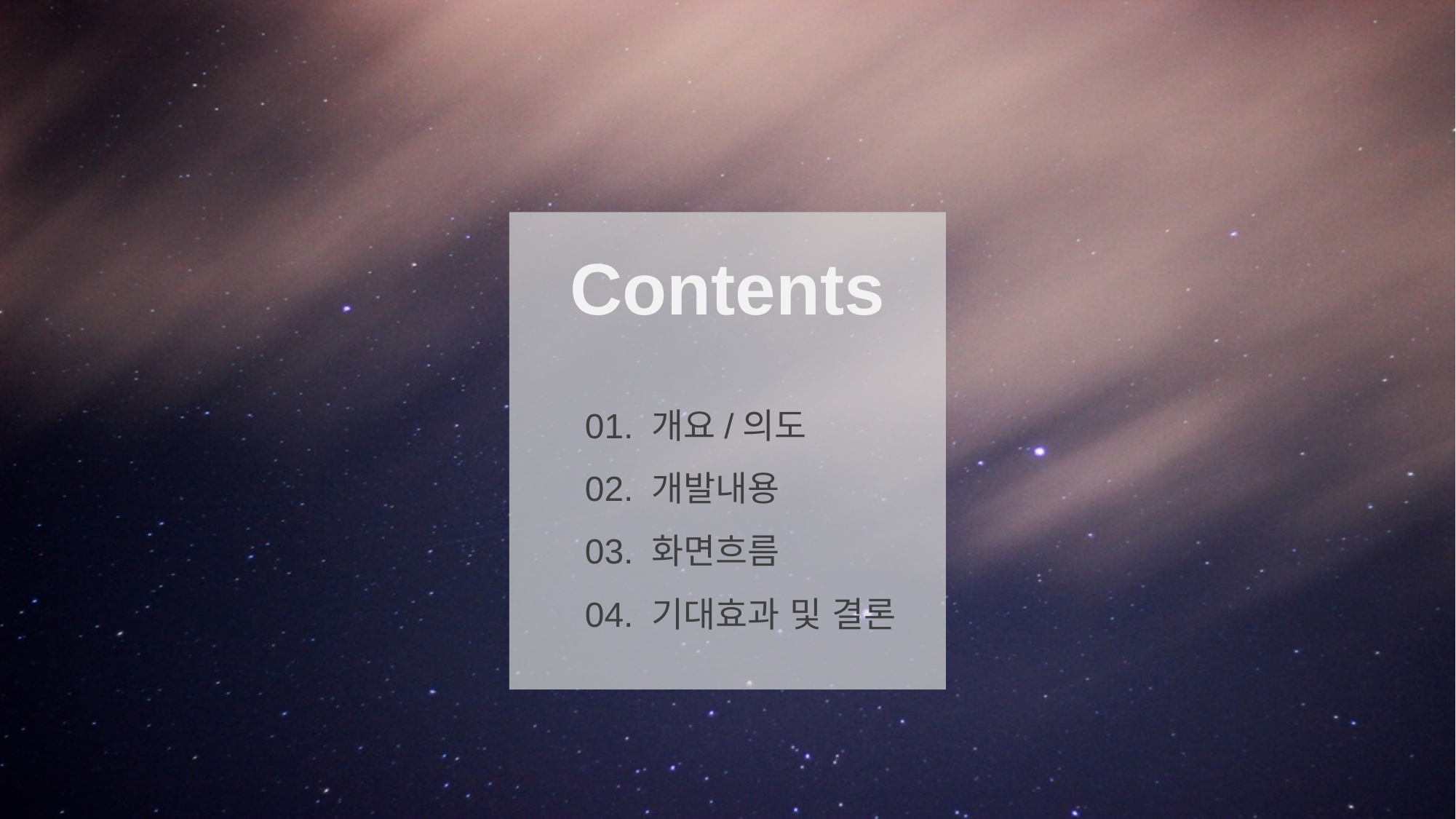

Contents
01. 개요/의도
02. 개발내용
03. 화면흐름
04. 기대효과 및 결론